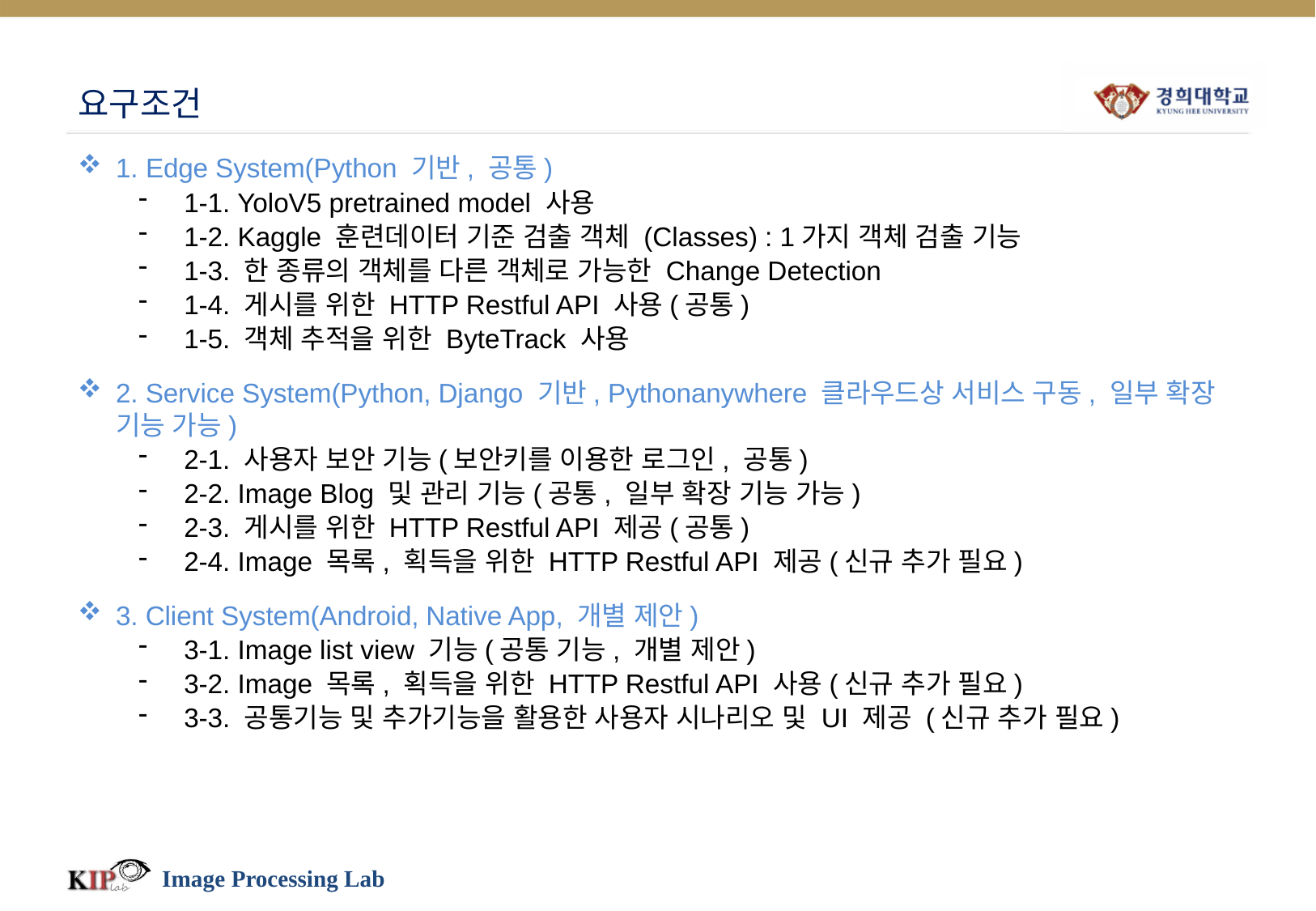

# 요구조건
1. Edge System(Python 기반, 공통)
1-1. YoloV5 pretrained model 사용
1-2. Kaggle 훈련데이터 기준 검출 객체 (Classes) : 1가지 객체 검출 기능
1-3. 한 종류의 객체를 다른 객체로 가능한 Change Detection
1-4. 게시를 위한 HTTP Restful API 사용(공통)
1-5. 객체 추적을 위한 ByteTrack 사용

2. Service System(Python, Django 기반, Pythonanywhere 클라우드상 서비스 구동, 일부 확장 기능 가능)
2-1. 사용자 보안 기능(보안키를 이용한 로그인, 공통)
2-2. Image Blog 및 관리 기능(공통, 일부 확장 기능 가능)
2-3. 게시를 위한 HTTP Restful API 제공(공통)
2-4. Image 목록, 획득을 위한 HTTP Restful API 제공(신규 추가 필요)

3. Client System(Android, Native App, 개별 제안)
3-1. Image list view 기능(공통 기능, 개별 제안)
3-2. Image 목록, 획득을 위한 HTTP Restful API 사용(신규 추가 필요)
3-3. 공통기능 및 추가기능을 활용한 사용자 시나리오 및 UI 제공 (신규 추가 필요)
Image Processing Lab